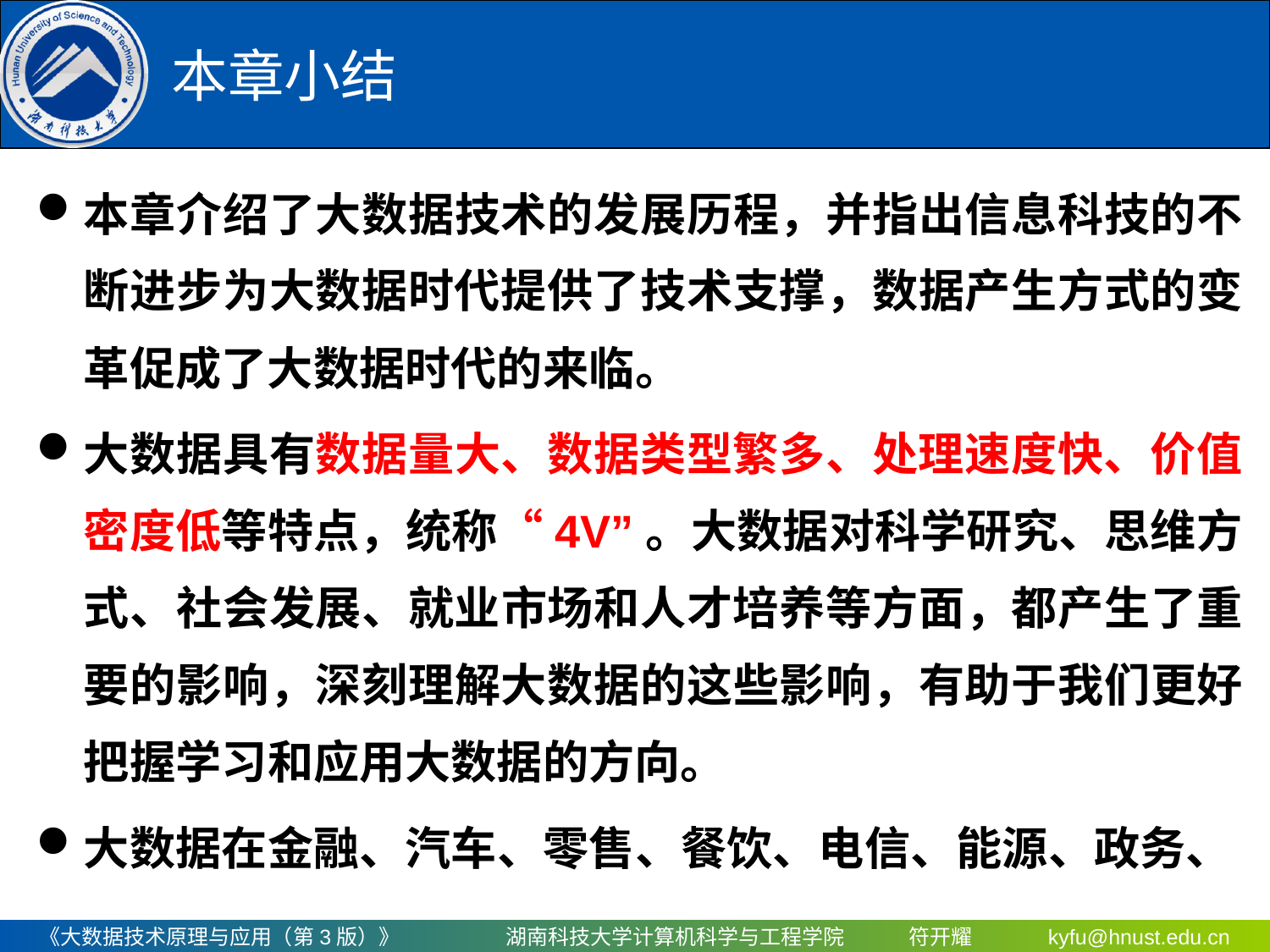

# 本章小结
本章介绍了大数据技术的发展历程，并指出信息科技的不断进步为大数据时代提供了技术支撑，数据产生方式的变革促成了大数据时代的来临。
大数据具有数据量大、数据类型繁多、处理速度快、价值密度低等特点，统称“4V”。大数据对科学研究、思维方式、社会发展、就业市场和人才培养等方面，都产生了重要的影响，深刻理解大数据的这些影响，有助于我们更好把握学习和应用大数据的方向。
大数据在金融、汽车、零售、餐饮、电信、能源、政务、